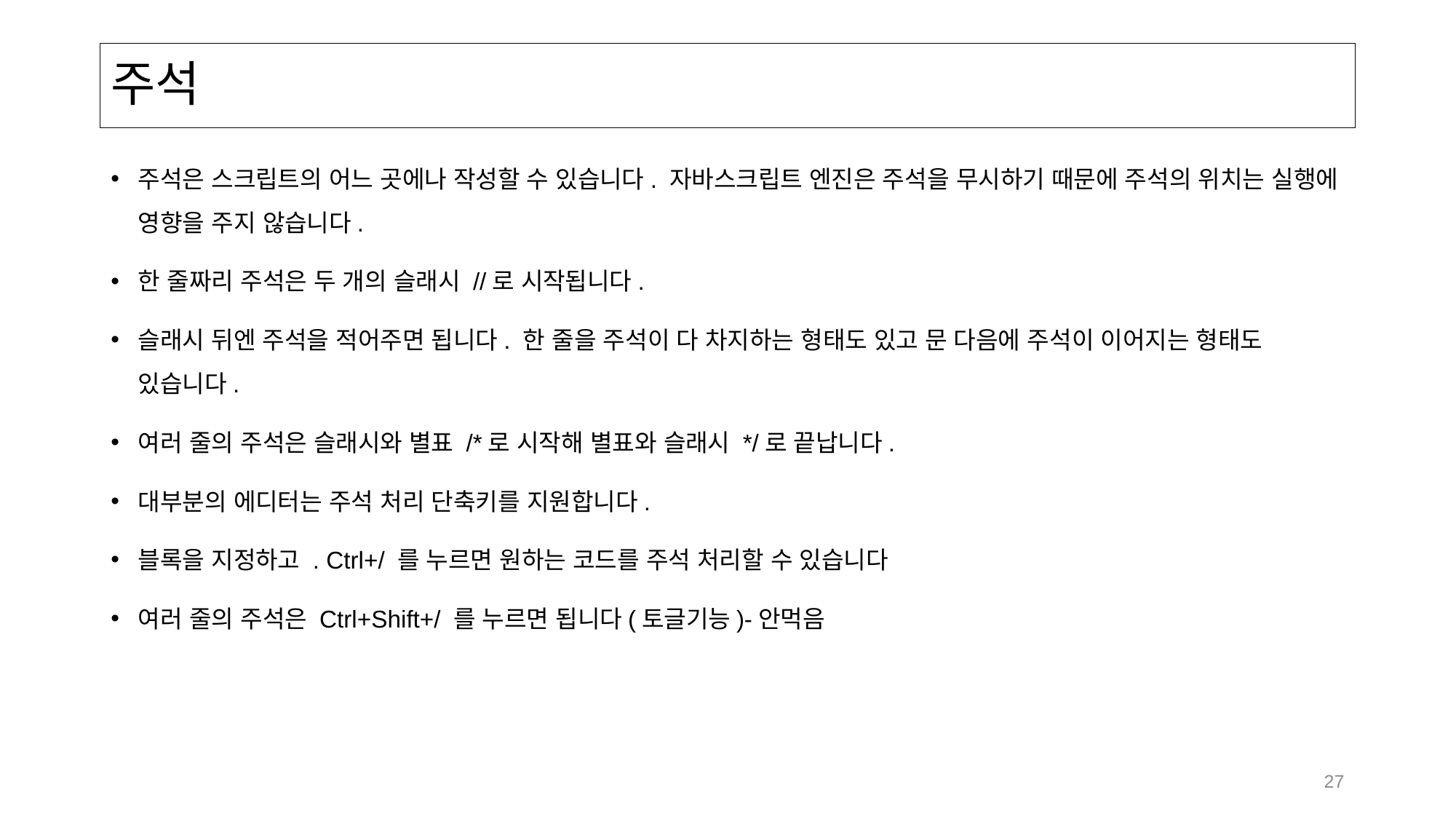

# 주석
주석은 스크립트의 어느 곳에나 작성할 수 있습니다. 자바스크립트 엔진은 주석을 무시하기 때문에 주석의 위치는 실행에 영향을 주지 않습니다.
한 줄짜리 주석은 두 개의 슬래시 //로 시작됩니다.
슬래시 뒤엔 주석을 적어주면 됩니다. 한 줄을 주석이 다 차지하는 형태도 있고 문 다음에 주석이 이어지는 형태도 있습니다.
여러 줄의 주석은 슬래시와 별표 /*로 시작해 별표와 슬래시 */로 끝납니다.
대부분의 에디터는 주석 처리 단축키를 지원합니다.
블록을 지정하고 . Ctrl+/ 를 누르면 원하는 코드를 주석 처리할 수 있습니다
여러 줄의 주석은 Ctrl+Shift+/ 를 누르면 됩니다(토글기능)-안먹음
27